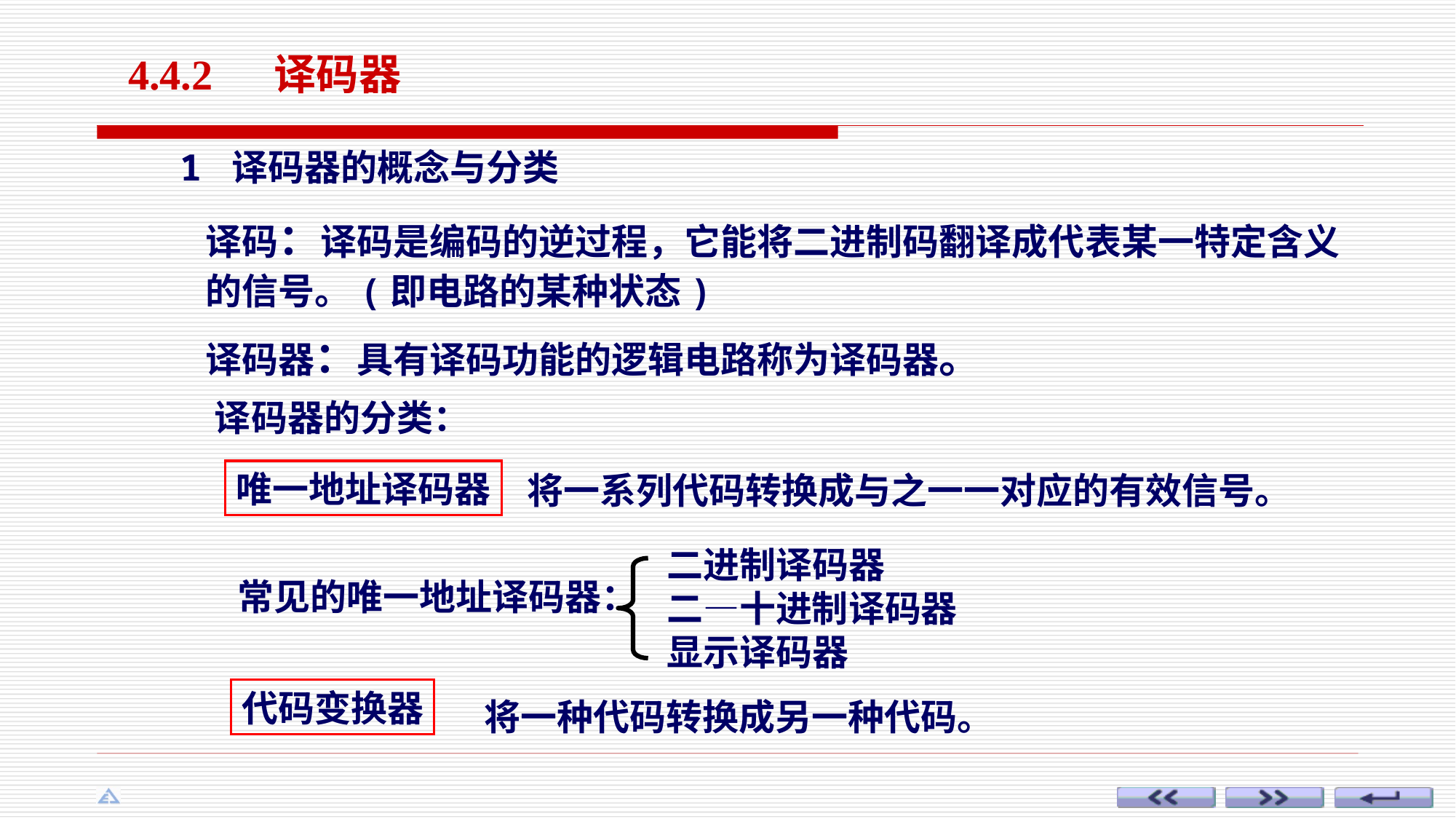

4.4.2  译码器
1 译码器的概念与分类
译码：译码是编码的逆过程，它能将二进制码翻译成代表某一特定含义的信号。(即电路的某种状态)
译码器：具有译码功能的逻辑电路称为译码器。
译码器的分类：
唯一地址译码器
将一系列代码转换成与之一一对应的有效信号。
二进制译码器
二—十进制译码器
显示译码器

常见的唯一地址译码器：
代码变换器
将一种代码转换成另一种代码。